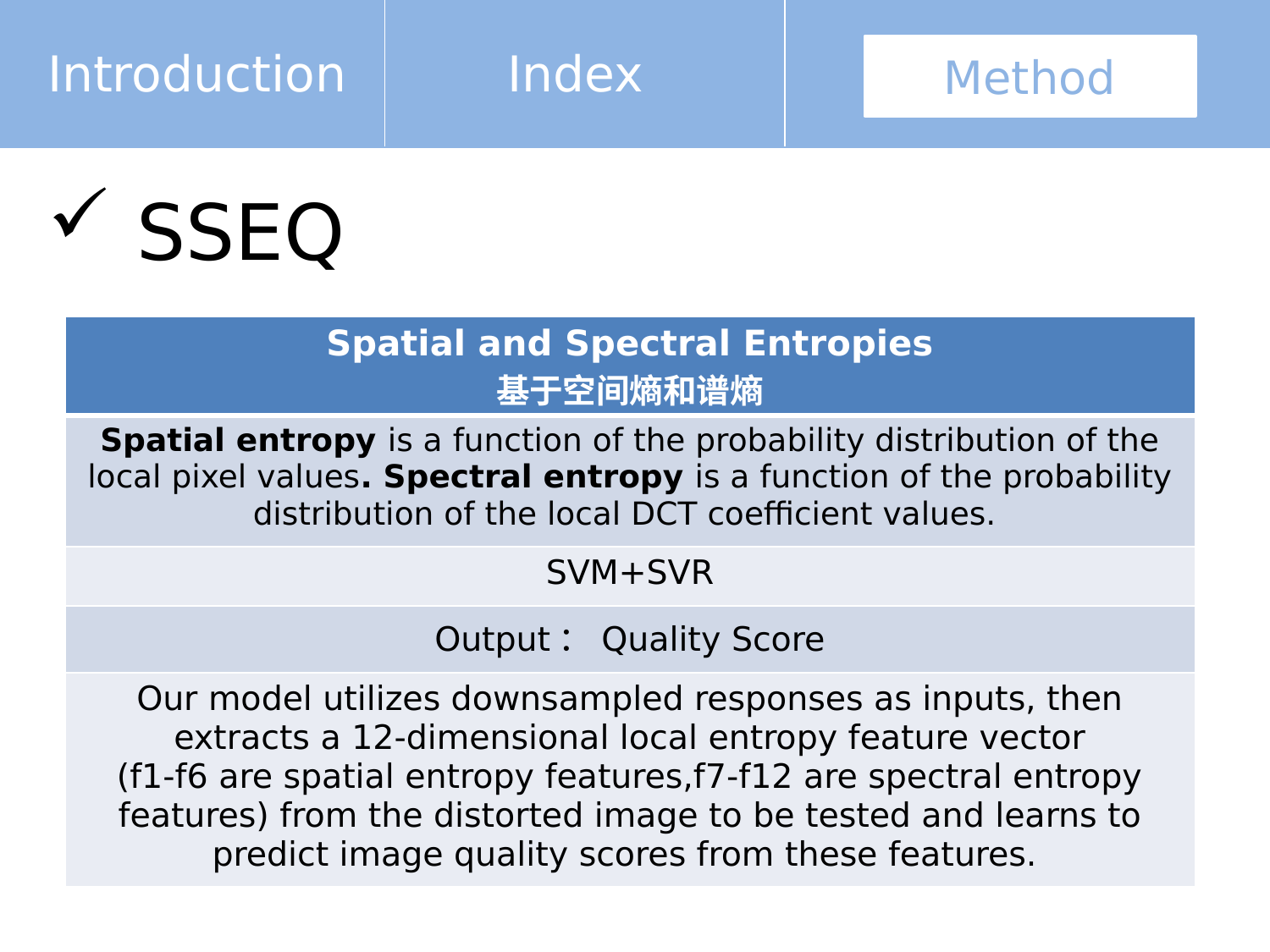

Introduction
Index
Method
 SSEQ
| Spatial and Spectral Entropies 基于空间熵和谱熵 |
| --- |
| Spatial entropy is a function of the probability distribution of the local pixel values. Spectral entropy is a function of the probability distribution of the local DCT coefficient values. |
| SVM+SVR |
| Output：Quality Score |
| Our model utilizes downsampled responses as inputs, then extracts a 12-dimensional local entropy feature vector (f1-f6 are spatial entropy features,f7-f12 are spectral entropy features) from the distorted image to be tested and learns to predict image quality scores from these features. |
30